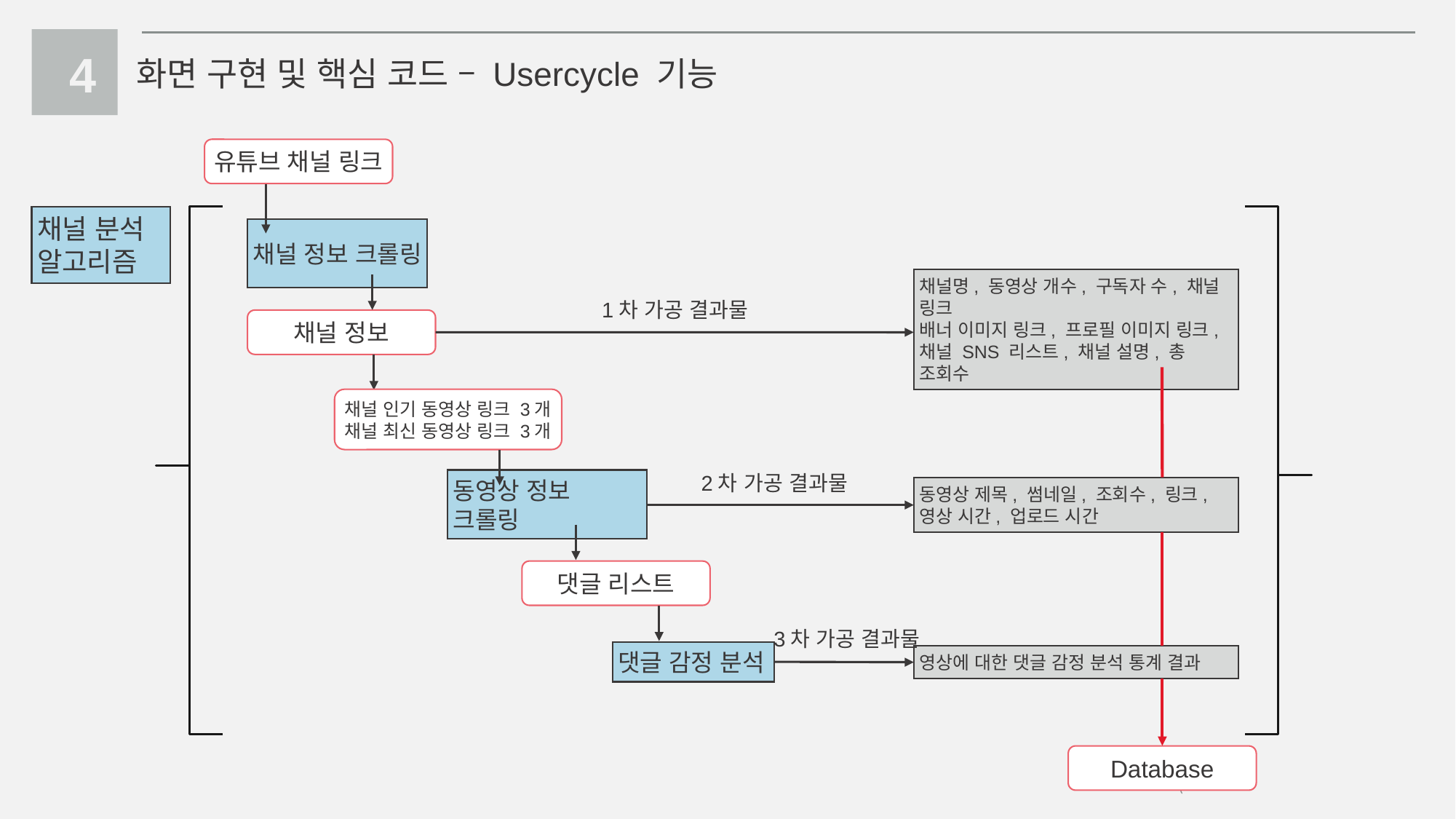

4
화면 구현 및 핵심 코드 – Usercycle 기능
유튜브 채널 링크
채널 분석 알고리즘

채널 정보 크롤링
1차 가공 결과물
채널명, 동영상 개수, 구독자 수, 채널 링크
배너 이미지 링크, 프로필 이미지 링크,
채널 SNS 리스트, 채널 설명, 총 조회수
채널 정보
채널 인기 동영상 링크 3개
채널 최신 동영상 링크 3개
2차 가공 결과물
동영상 제목, 썸네일, 조회수, 링크,
영상 시간, 업로드 시간
동영상 정보 크롤링
댓글 리스트
3차 가공 결과물
댓글 감정 분석
영상에 대한 댓글 감정 분석 통계 결과
Database